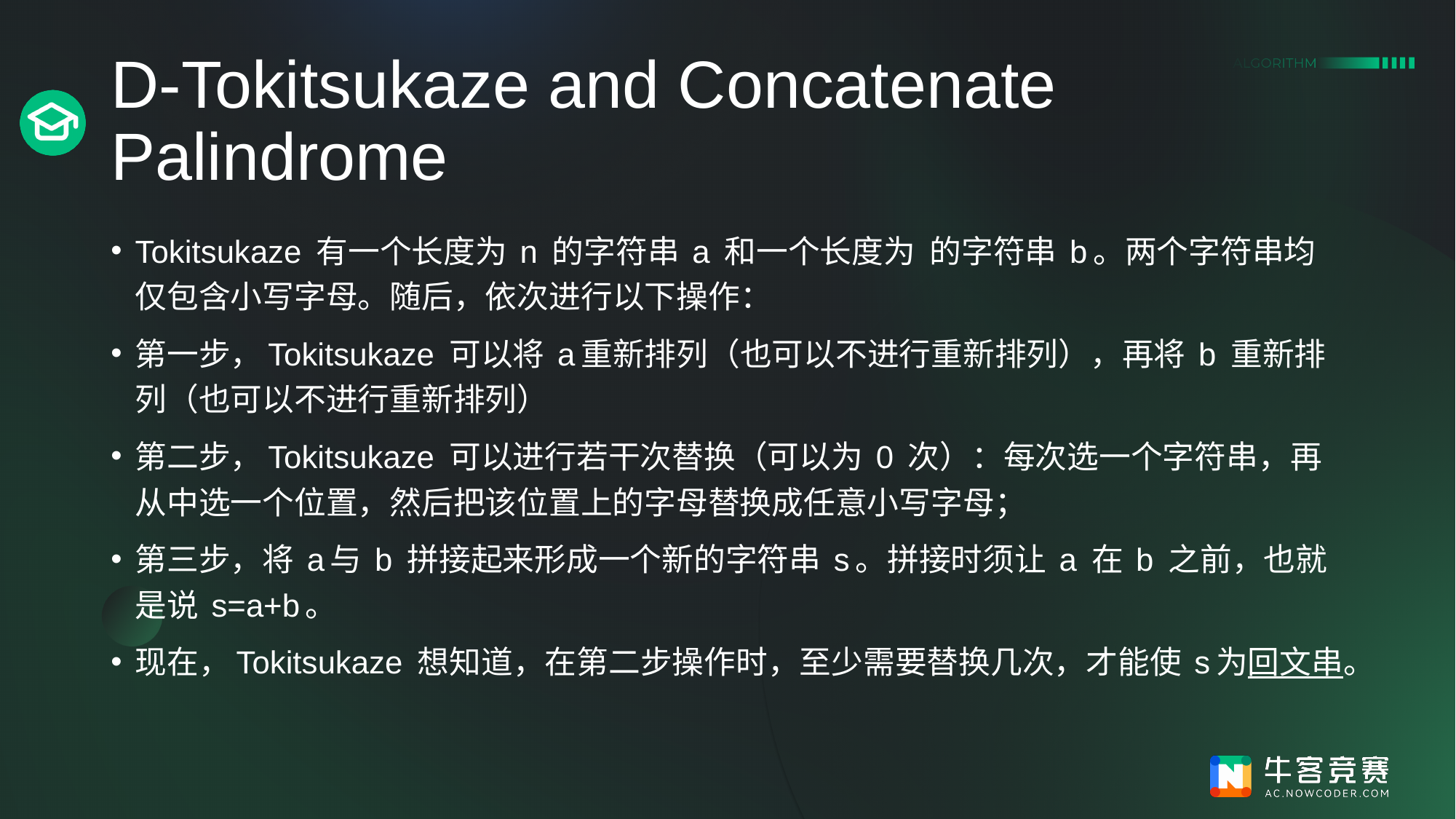

# D-Tokitsukaze and Concatenate‌ Palindrome
Tokitsukaze 有一个长度为 n 的字符串 a 和一个长度为  的字符串 b。两个字符串均仅包含小写字母。随后，依次进行以下操作：
第一步，Tokitsukaze 可以将 a重新排列（也可以不进行重新排列），再将 b 重新排列（也可以不进行重新排列）
第二步，Tokitsukaze 可以进行若干次替换（可以为 0 次）：每次选一个字符串，再从中选一个位置，然后把该位置上的字母替换成任意小写字母；
第三步，将 a与 b 拼接起来形成一个新的字符串 s。拼接时须让 a 在 b 之前，也就是说 s=a+b。
现在，Tokitsukaze 想知道，在第二步操作时，至少需要替换几次，才能使 s为回文串。